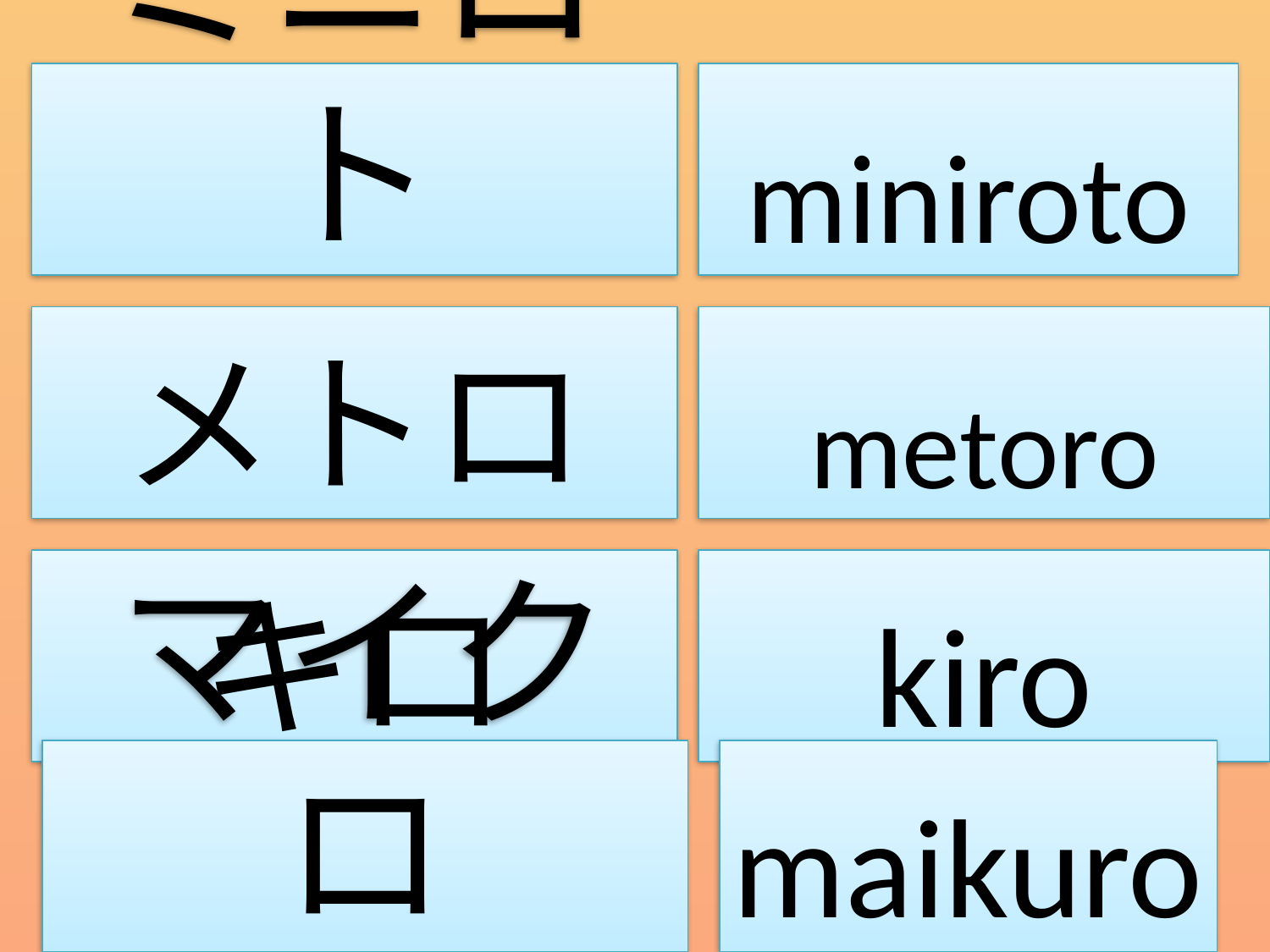

ミニロト
miniroto
メトロ
metoro
キロ
kiro
マイクロ
maikuro